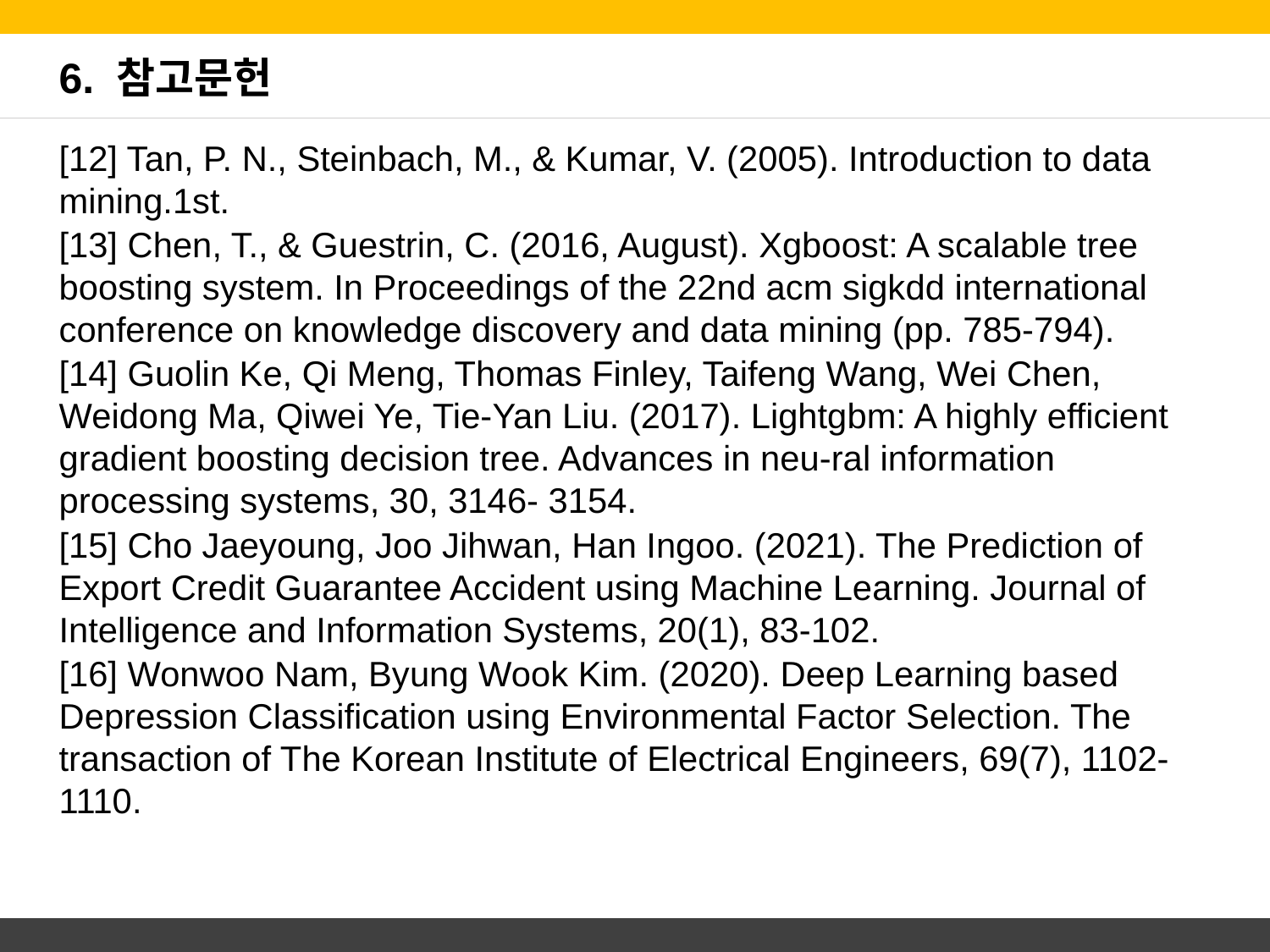

# 6. 참고문헌

[12] Tan, P. N., Steinbach, M., & Kumar, V. (2005). Introduction to data mining.1st.
[13] Chen, T., & Guestrin, C. (2016, August). Xgboost: A scalable tree boosting system. In Proceedings of the 22nd acm sigkdd international conference on knowledge discovery and data mining (pp. 785-794).
[14] Guolin Ke, Qi Meng, Thomas Finley, Taifeng Wang, Wei Chen, Weidong Ma, Qiwei Ye, Tie-Yan Liu. (2017). Lightgbm: A highly efficient gradient boosting decision tree. Advances in neu-ral information processing systems, 30, 3146- 3154.
[15] Cho Jaeyoung, Joo Jihwan, Han Ingoo. (2021). The Prediction of Export Credit Guarantee Accident using Machine Learning. Journal of Intelligence and Information Systems, 20(1), 83-102.
[16] Wonwoo Nam, Byung Wook Kim. (2020). Deep Learning based Depression Classification using Environmental Factor Selection. The transaction of The Korean Institute of Electrical Engineers, 69(7), 1102-1110.